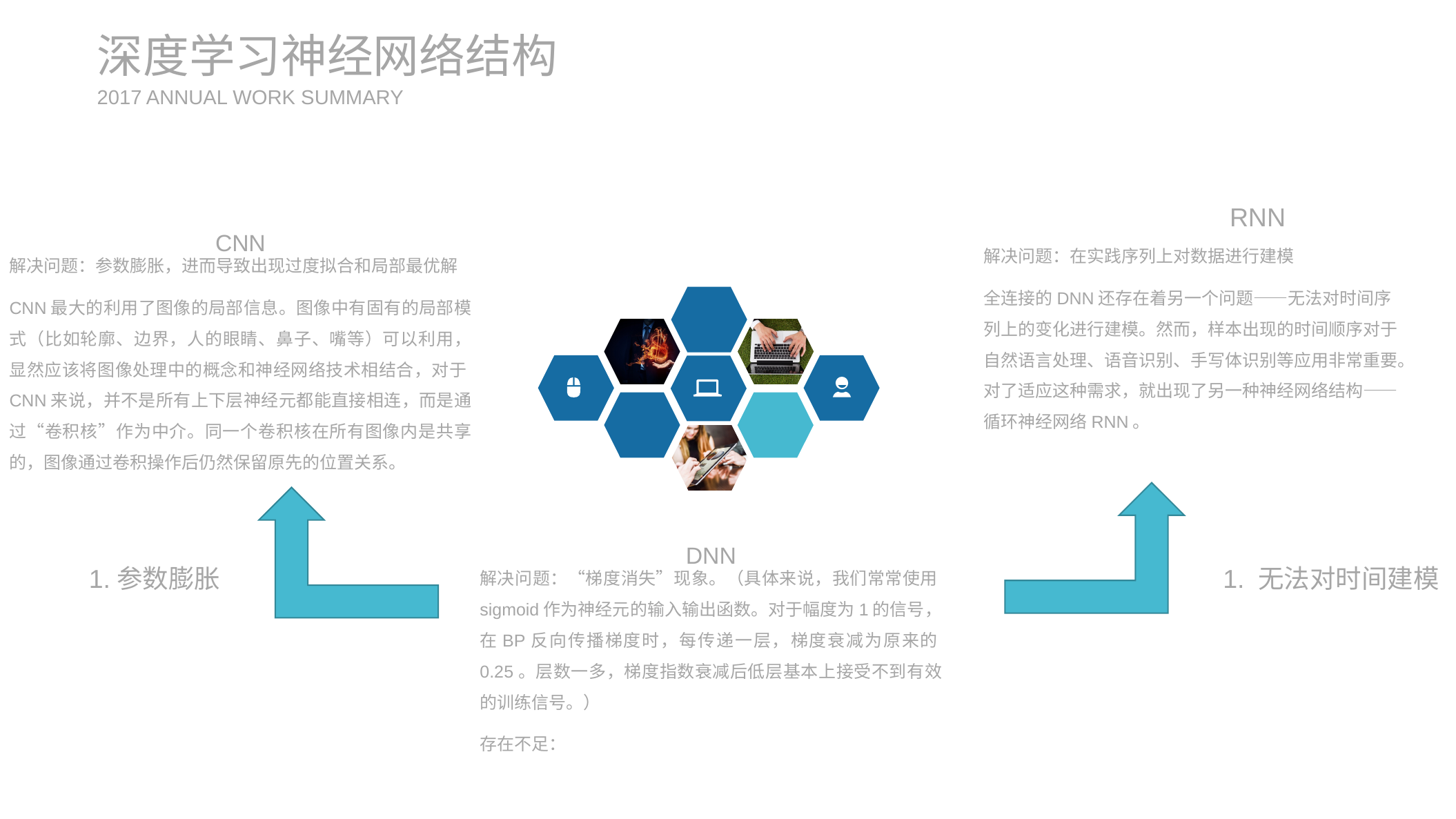

深度学习神经网络结构
2017 ANNUAL WORK SUMMARY
CNN
RNN
解决问题：在实践序列上对数据进行建模
全连接的DNN还存在着另一个问题——无法对时间序列上的变化进行建模。然而，样本出现的时间顺序对于自然语言处理、语音识别、手写体识别等应用非常重要。对了适应这种需求，就出现了另一种神经网络结构——循环神经网络RNN。
解决问题：参数膨胀，进而导致出现过度拟合和局部最优解
CNN最大的利用了图像的局部信息。图像中有固有的局部模式（比如轮廓、边界，人的眼睛、鼻子、嘴等）可以利用，显然应该将图像处理中的概念和神经网络技术相结合，对于CNN来说，并不是所有上下层神经元都能直接相连，而是通过“卷积核”作为中介。同一个卷积核在所有图像内是共享的，图像通过卷积操作后仍然保留原先的位置关系。

DNN
1.参数膨胀
解决问题：“梯度消失”现象。（具体来说，我们常常使用sigmoid作为神经元的输入输出函数。对于幅度为1的信号，在BP反向传播梯度时，每传递一层，梯度衰减为原来的0.25。层数一多，梯度指数衰减后低层基本上接受不到有效的训练信号。）
存在不足：

1. 无法对时间建模